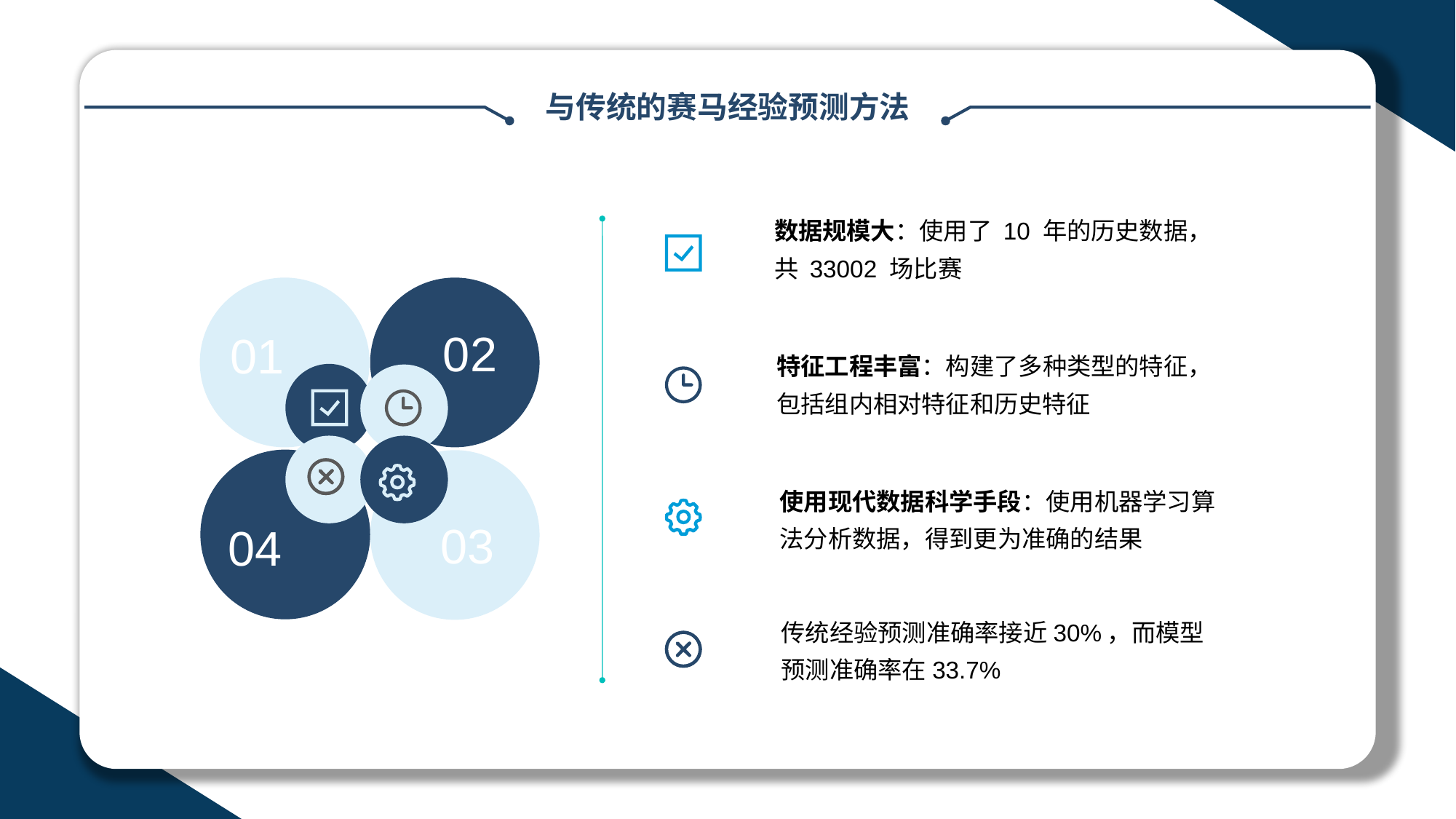

与传统的赛马经验预测方法
数据规模大：使用了 10 年的历史数据，共 33002 场比赛

02
01

03
04
特征工程丰富：构建了多种类型的特征，包括组内相对特征和历史特征

使用现代数据科学手段：使用机器学习算法分析数据，得到更为准确的结果

传统经验预测准确率接近30%，而模型预测准确率在33.7%